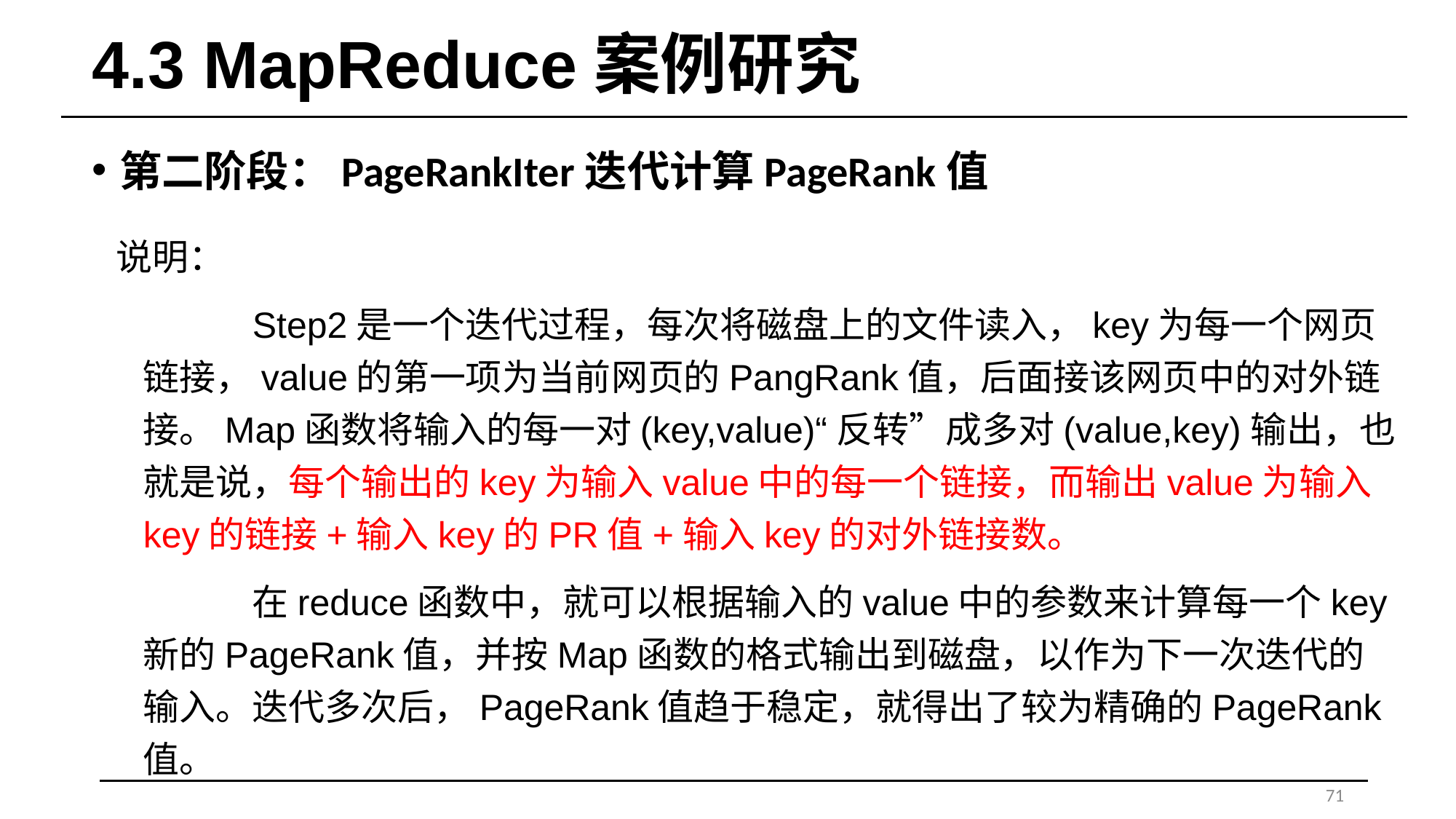

# 4.3 MapReduce案例研究
第二阶段：PageRankIter迭代计算PageRank值

说明：
		Step2是一个迭代过程，每次将磁盘上的文件读入，key为每一个网页链接，value的第一项为当前网页的PangRank值，后面接该网页中的对外链接。Map函数将输入的每一对(key,value)“反转”成多对(value,key)输出，也就是说，每个输出的key为输入value中的每一个链接，而输出value为输入key的链接+输入key的PR值+输入key的对外链接数。
		在reduce函数中，就可以根据输入的value中的参数来计算每一个key新的PageRank值，并按Map函数的格式输出到磁盘，以作为下一次迭代的输入。迭代多次后，PageRank值趋于稳定，就得出了较为精确的PageRank值。
71